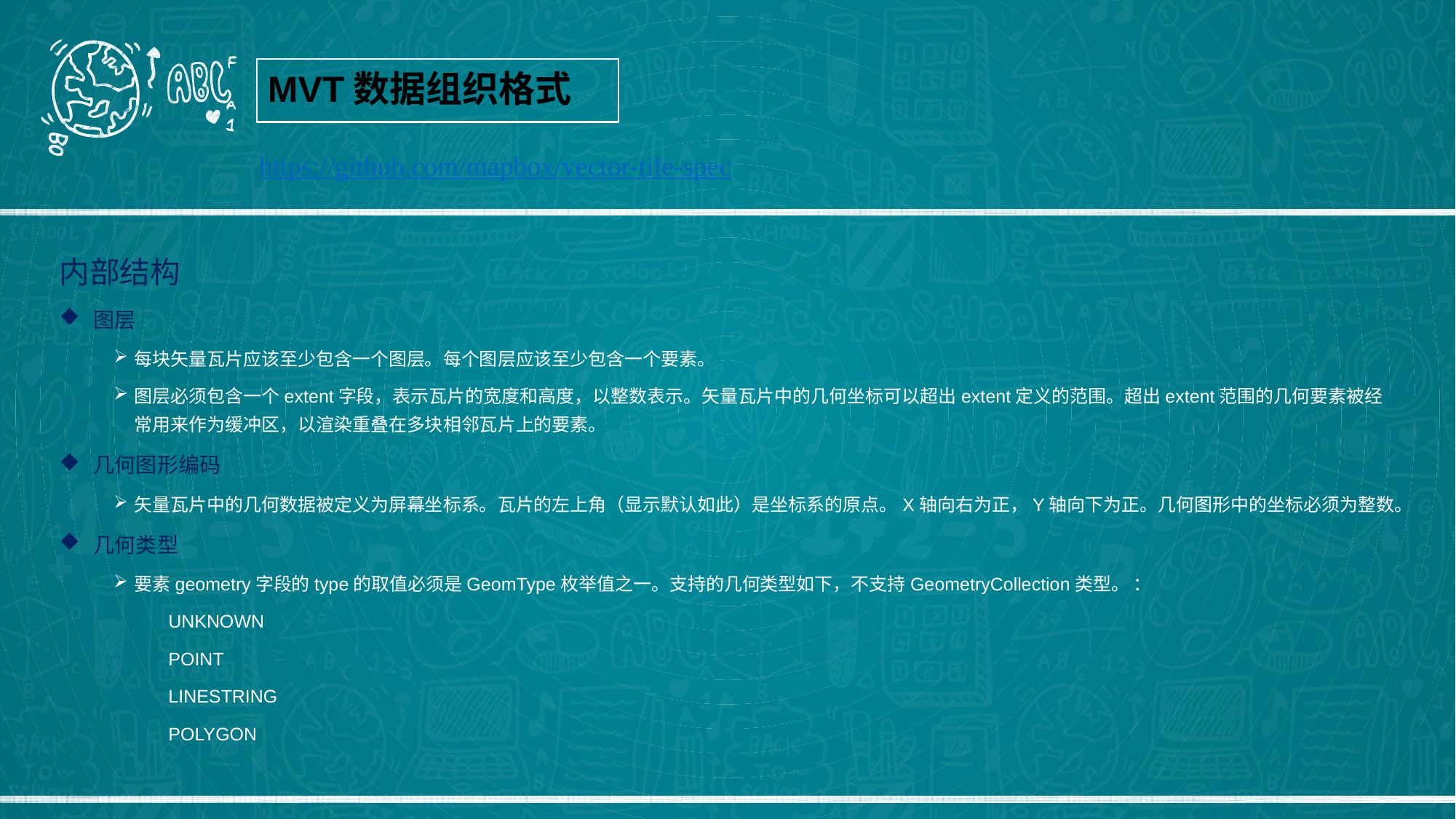

MVT数据组织格式
https://github.com/mapbox/vector-tile-spec

内部结构
图层
每块矢量瓦片应该至少包含一个图层。每个图层应该至少包含一个要素。
图层必须包含一个extent字段，表示瓦片的宽度和高度，以整数表示。矢量瓦片中的几何坐标可以超出extent定义的范围。超出extent范围的几何要素被经常用来作为缓冲区，以渲染重叠在多块相邻瓦片上的要素。
几何图形编码
矢量瓦片中的几何数据被定义为屏幕坐标系。瓦片的左上角（显示默认如此）是坐标系的原点。X轴向右为正，Y轴向下为正。几何图形中的坐标必须为整数。
几何类型
要素geometry字段的type的取值必须是GeomType枚举值之一。支持的几何类型如下，不支持GeometryCollection类型。 ：
	UNKNOWN
	POINT
	LINESTRING
	POLYGON